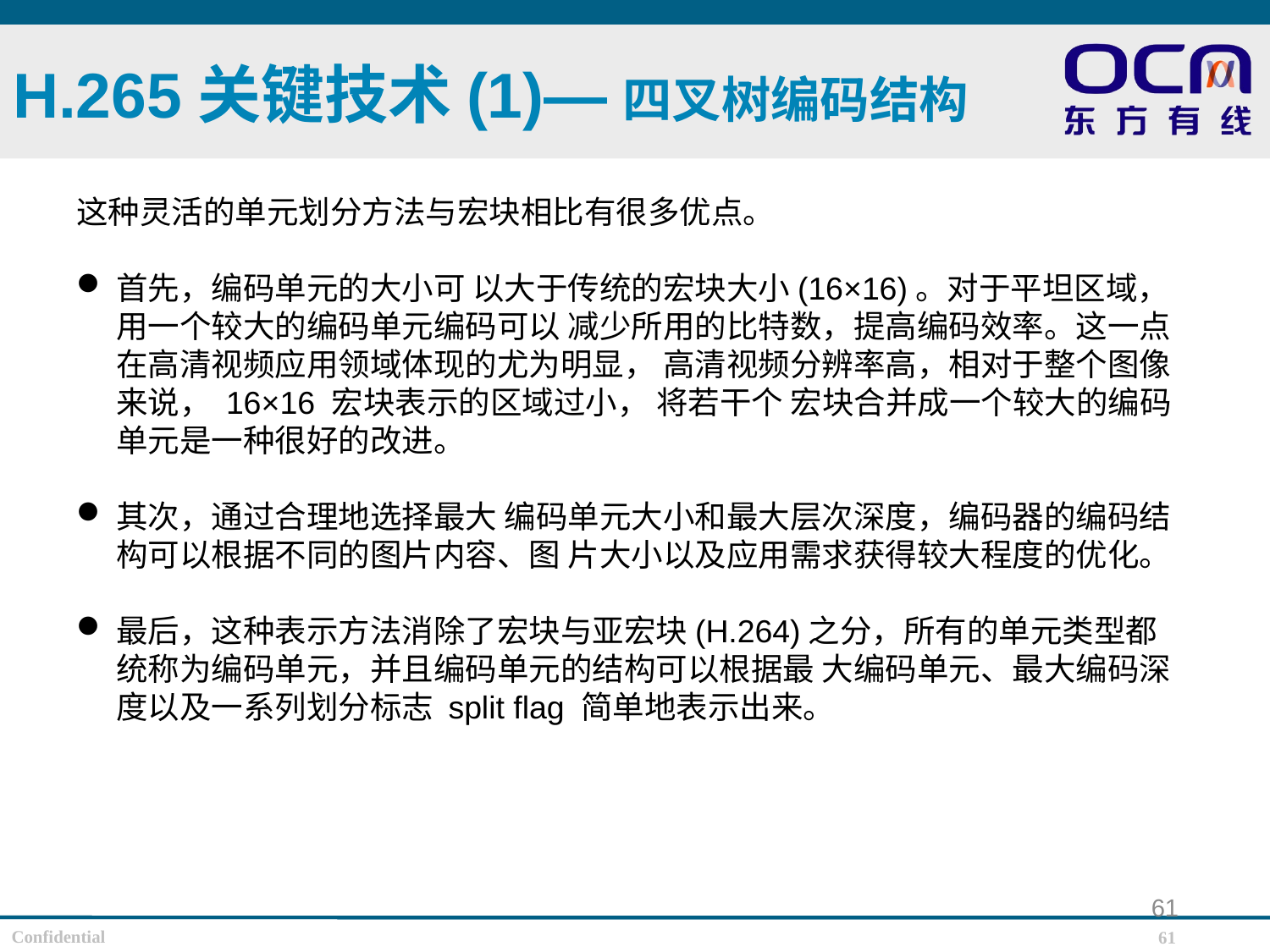

H.265关键技术(1)—四叉树编码结构
这种灵活的单元划分方法与宏块相比有很多优点。

首先，编码单元的大小可 以大于传统的宏块大小(16×16)。对于平坦区域，用一个较大的编码单元编码可以 减少所用的比特数，提高编码效率。这一点在高清视频应用领域体现的尤为明显， 高清视频分辨率高，相对于整个图像来说， 16×16 宏块表示的区域过小， 将若干个 宏块合并成一个较大的编码单元是一种很好的改进。

其次，通过合理地选择最大 编码单元大小和最大层次深度，编码器的编码结构可以根据不同的图片内容、图 片大小以及应用需求获得较大程度的优化。

最后，这种表示方法消除了宏块与亚宏块(H.264)之分，所有的单元类型都统称为编码单元，并且编码单元的结构可以根据最 大编码单元、最大编码深度以及一系列划分标志 split flag 简单地表示出来。
61